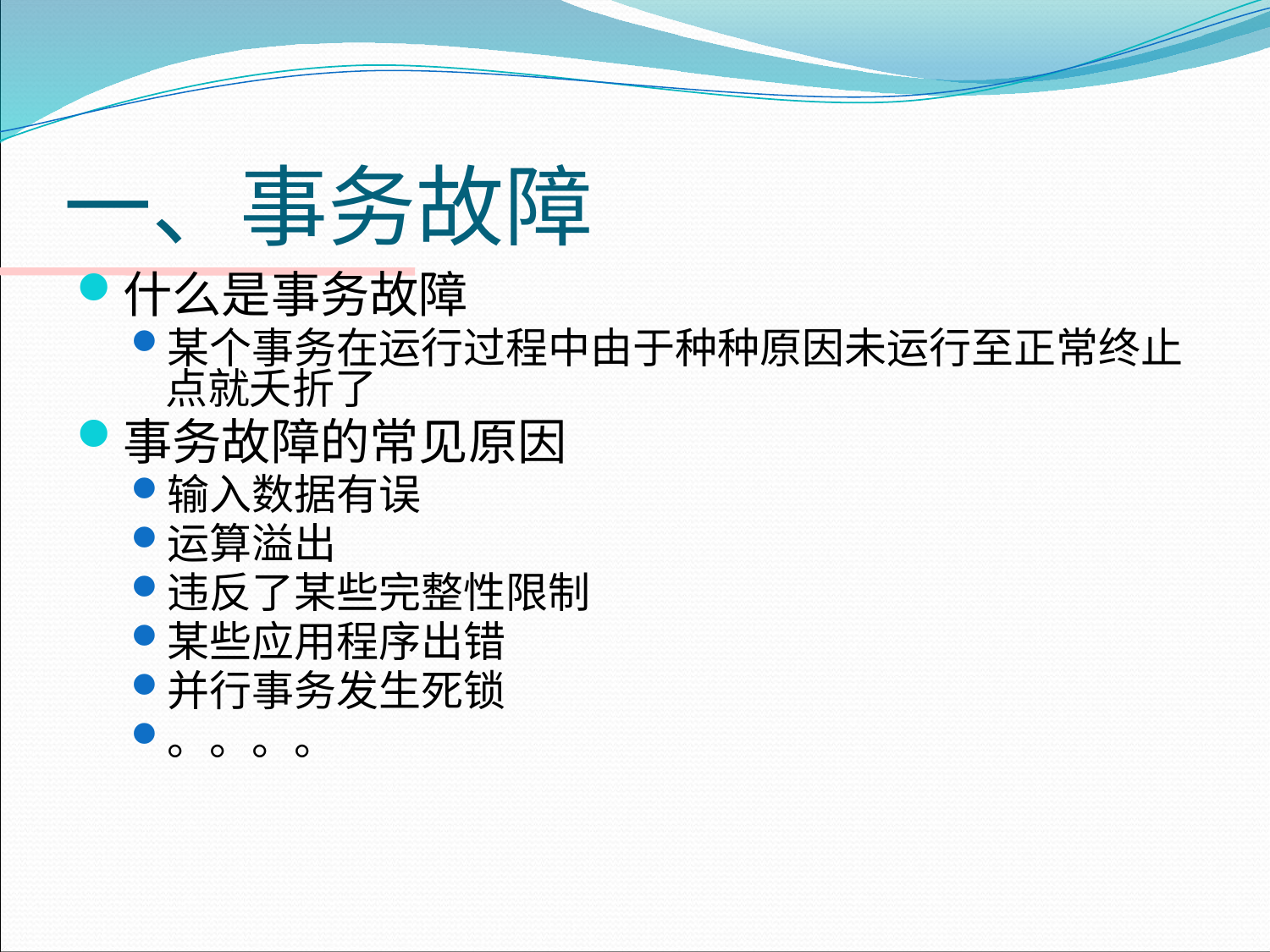

# 一、事务故障
什么是事务故障
某个事务在运行过程中由于种种原因未运行至正常终止点就夭折了
事务故障的常见原因
输入数据有误
运算溢出
违反了某些完整性限制
某些应用程序出错
并行事务发生死锁
。。。。

913